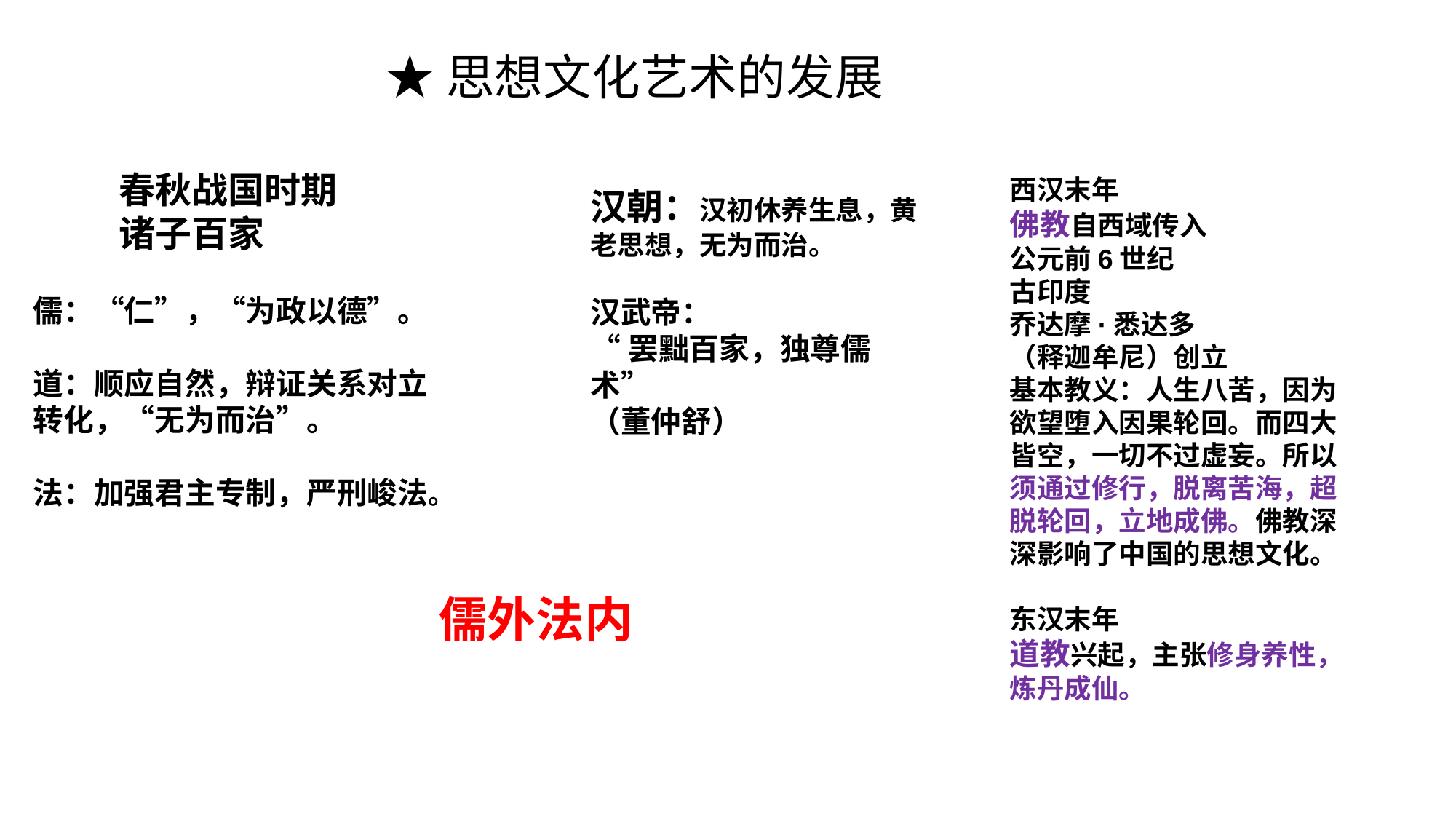

★思想文化艺术的发展
春秋战国时期
诸子百家
西汉末年
佛教自西域传入
公元前6世纪
古印度
乔达摩·悉达多
（释迦牟尼）创立
基本教义：人生八苦，因为欲望堕入因果轮回。而四大皆空，一切不过虚妄。所以须通过修行，脱离苦海，超脱轮回，立地成佛。佛教深深影响了中国的思想文化。

东汉末年
道教兴起，主张修身养性，炼丹成仙。

汉朝：汉初休养生息，黄老思想，无为而治。

汉武帝：
“罢黜百家，独尊儒术”
（董仲舒）
儒：“仁”，“为政以德”。

道：顺应自然，辩证关系对立
转化，“无为而治”。

法：加强君主专制，严刑峻法。
儒外法内